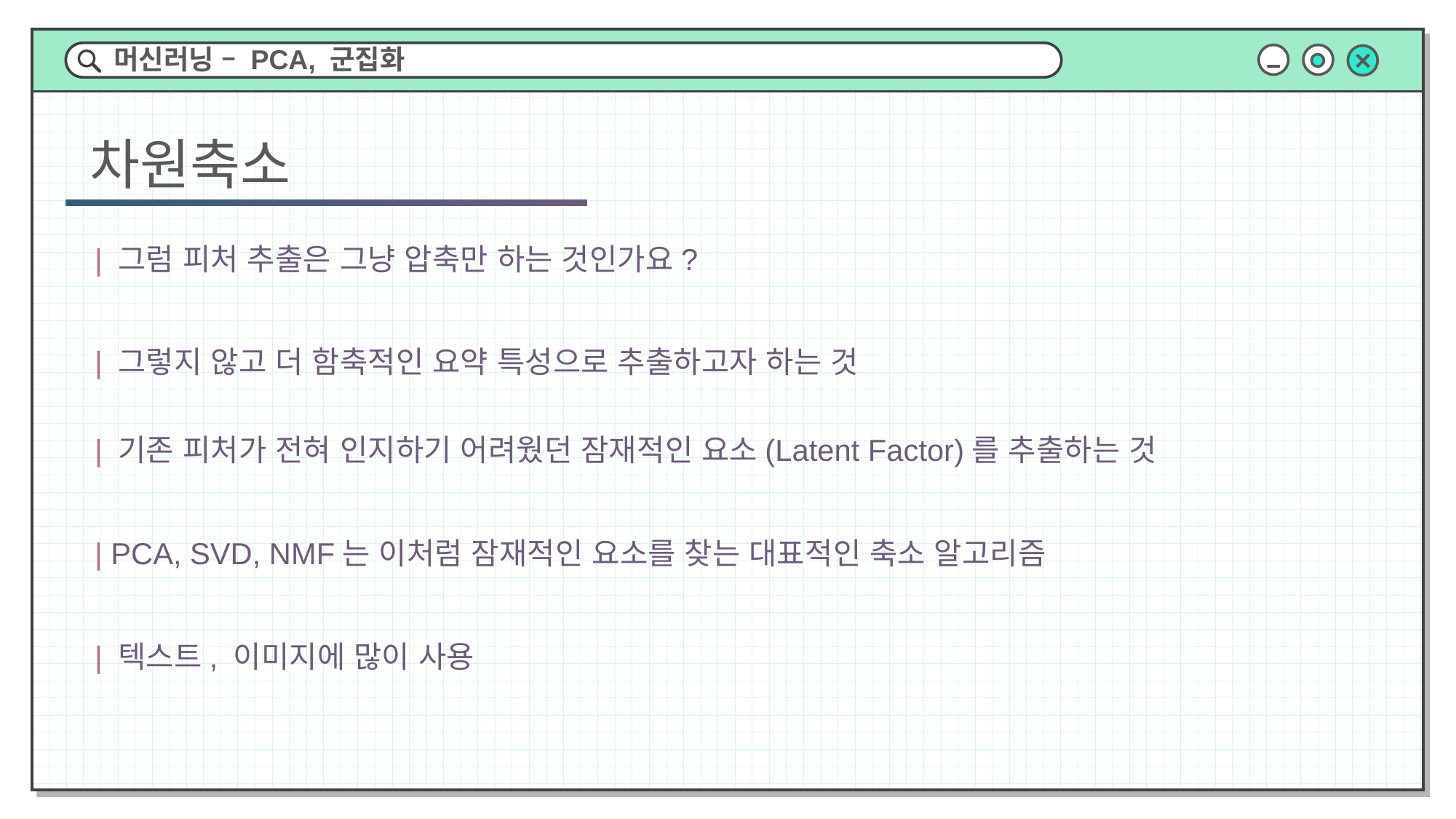

머신러닝 – PCA, 군집화

차원축소

| 그럼 피처 추출은 그냥 압축만 하는 것인가요?

| 그렇지 않고 더 함축적인 요약 특성으로 추출하고자 하는 것
| 기존 피처가 전혀 인지하기 어려웠던 잠재적인 요소(Latent Factor)를 추출하는 것

| PCA, SVD, NMF는 이처럼 잠재적인 요소를 찾는 대표적인 축소 알고리즘

| 텍스트, 이미지에 많이 사용